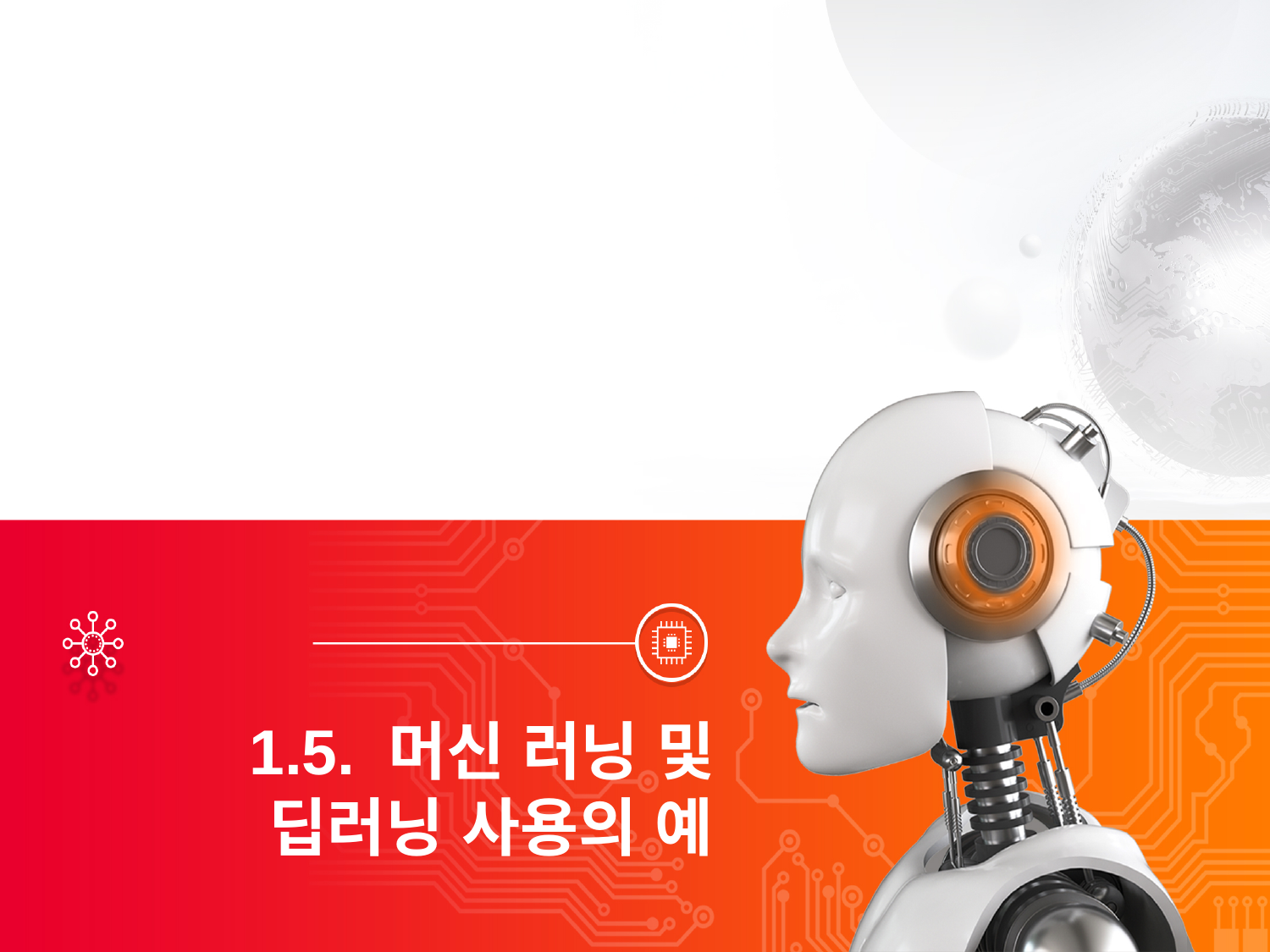

1.5. 머신 러닝 및
딥러닝 사용의 예